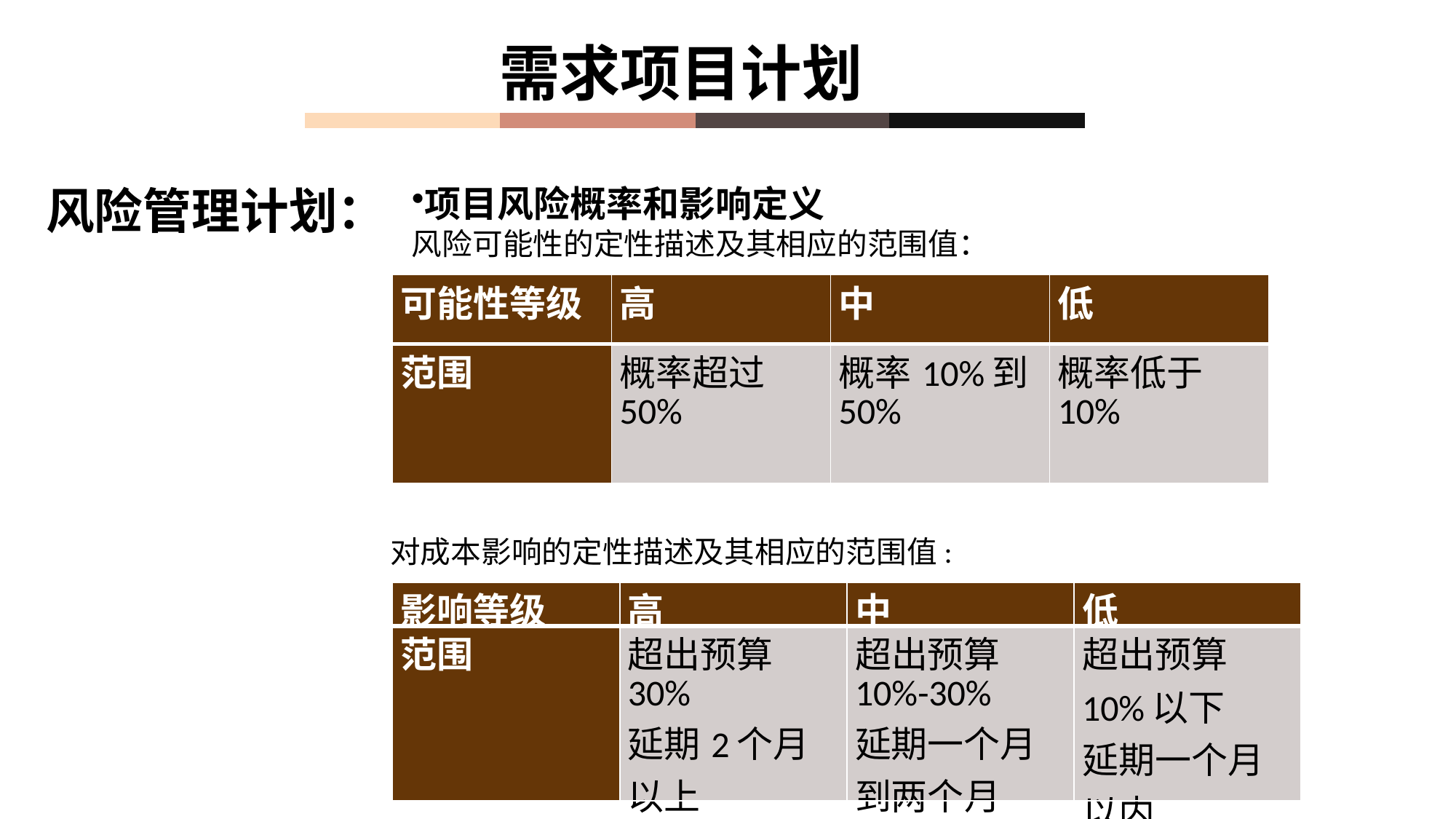

需求项目计划
风险管理计划：
项目风险概率和影响定义
风险可能性的定性描述及其相应的范围值：
| 可能性等级 | 高 | 中 | 低 |
| --- | --- | --- | --- |
| 范围 | 概率超过50% | 概率10%到50% | 概率低于10% |
对成本影响的定性描述及其相应的范围值:
| 影响等级 | 高 | 中 | 低 |
| --- | --- | --- | --- |
| 范围 | 超出预算30% 延期2个月以上 | 超出预算10%-30% 延期一个月到两个月 | 超出预算10%以下 延期一个月以内 |